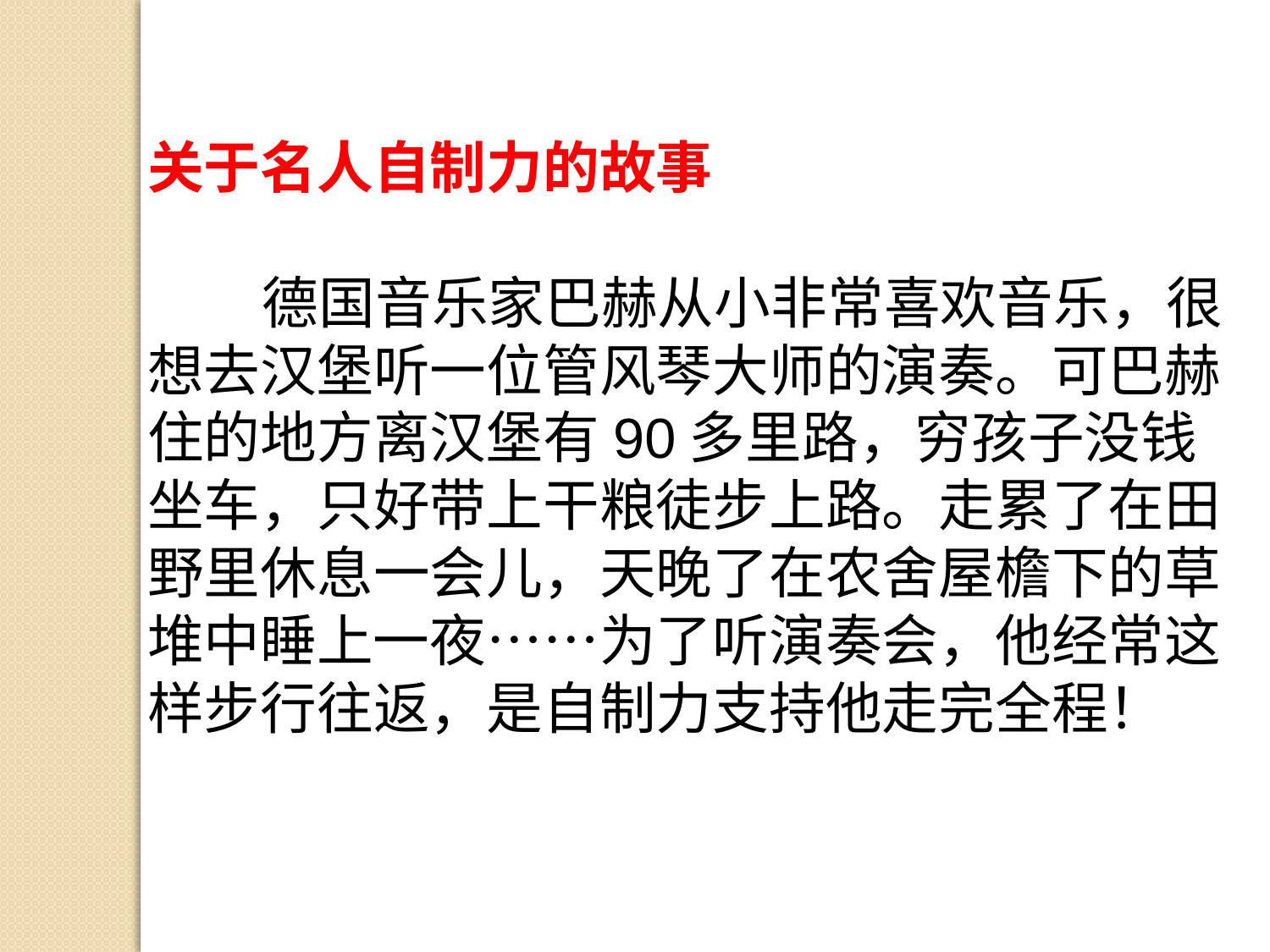

关于名人自制力的故事

        德国音乐家巴赫从小非常喜欢音乐，很想去汉堡听一位管风琴大师的演奏。可巴赫住的地方离汉堡有90多里路，穷孩子没钱坐车，只好带上干粮徒步上路。走累了在田野里休息一会儿，天晚了在农舍屋檐下的草堆中睡上一夜……为了听演奏会，他经常这样步行往返，是自制力支持他走完全程！